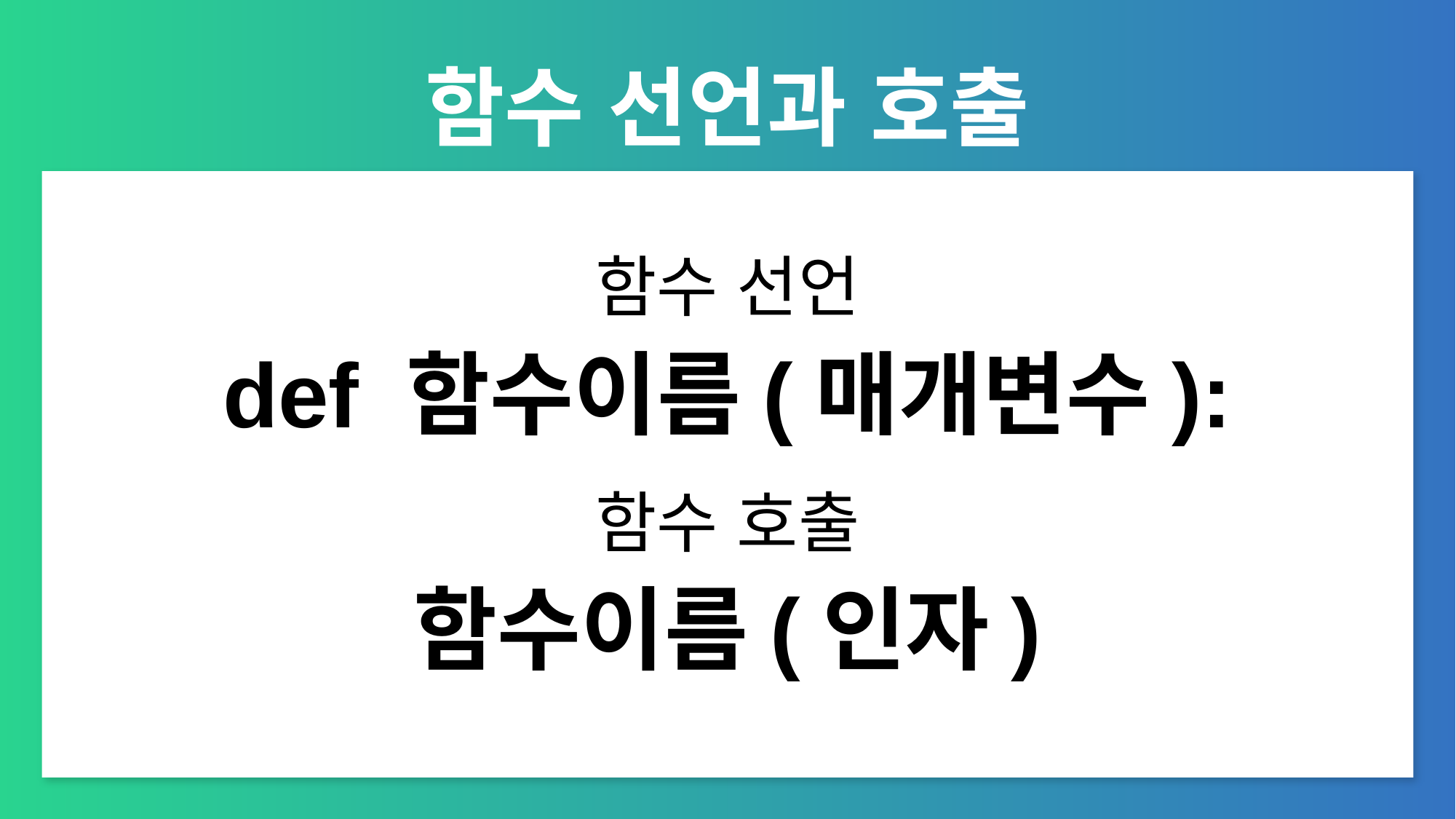

# 함수 선언과 호출
함수 선언
def 함수이름(매개변수):
함수 호출
함수이름(인자)